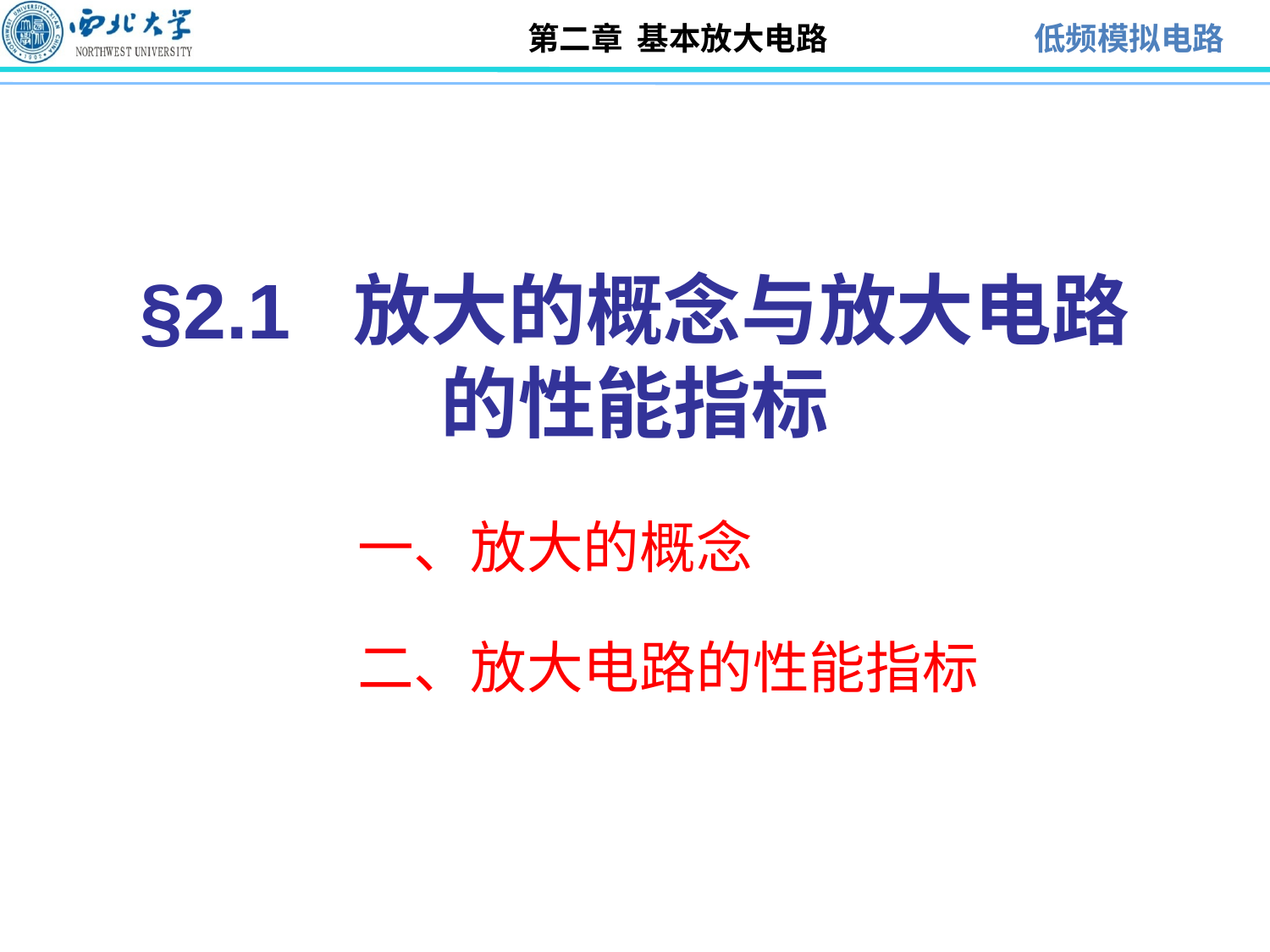

# §2.1  放大的概念与放大电路 的性能指标
一、放大的概念
二、放大电路的性能指标
4